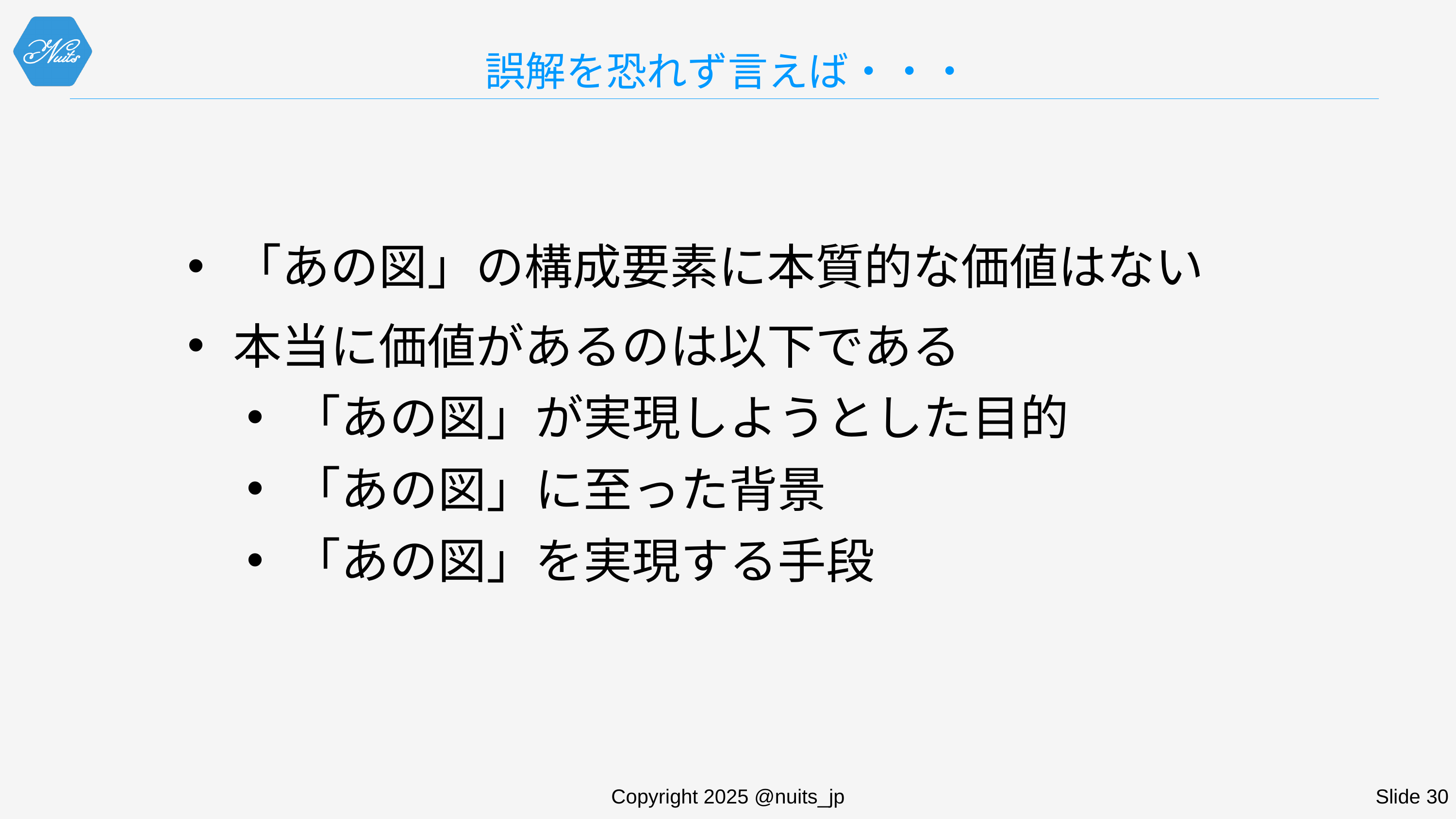

# 誤解を恐れず言えば・・・
「あの図」の構成要素に本質的な価値はない
本当に価値があるのは以下である
「あの図」が実現しようとした目的
「あの図」に至った背景
「あの図」を実現する手段